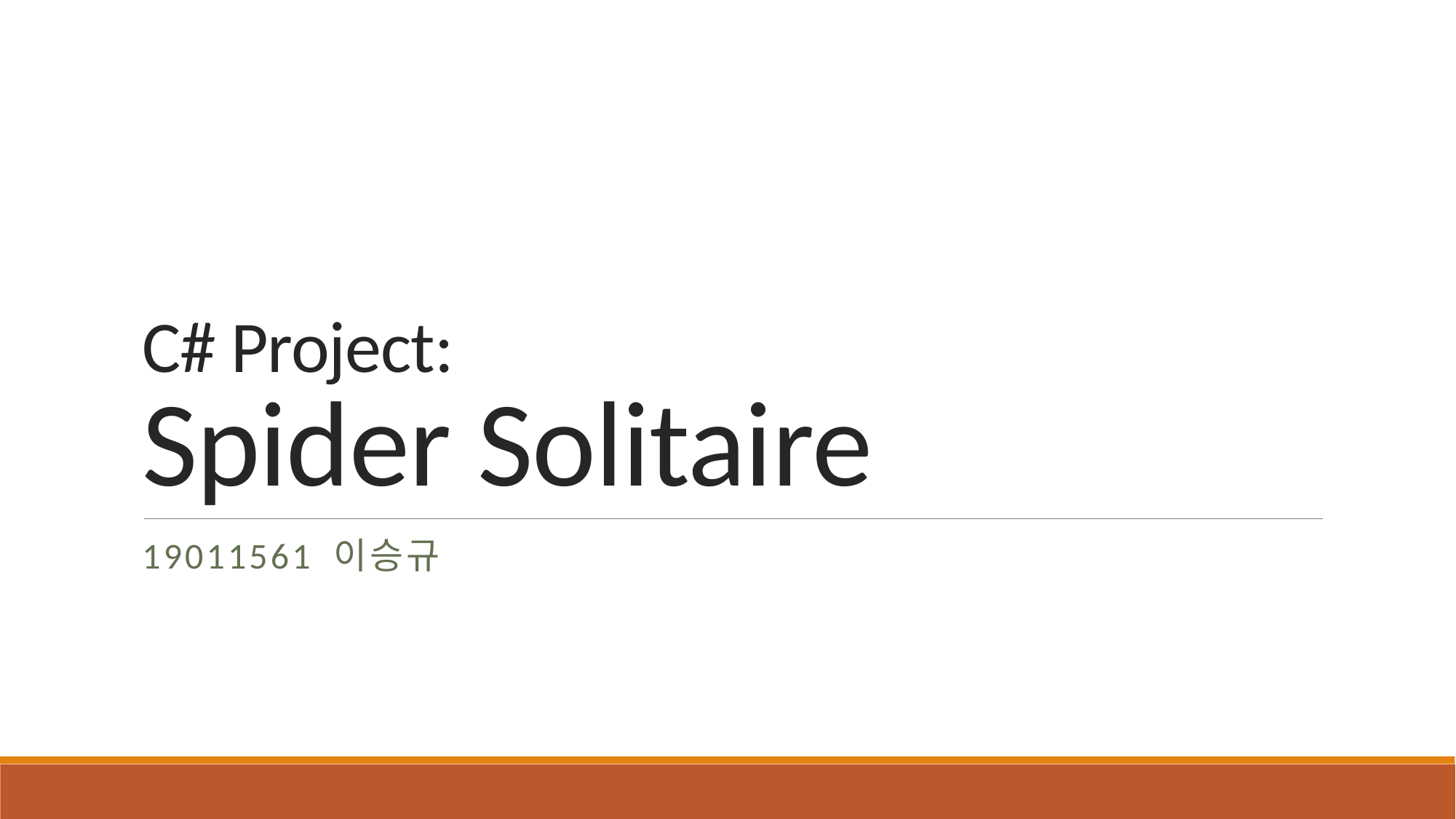

# C# Project: Spider Solitaire
19011561 이승규